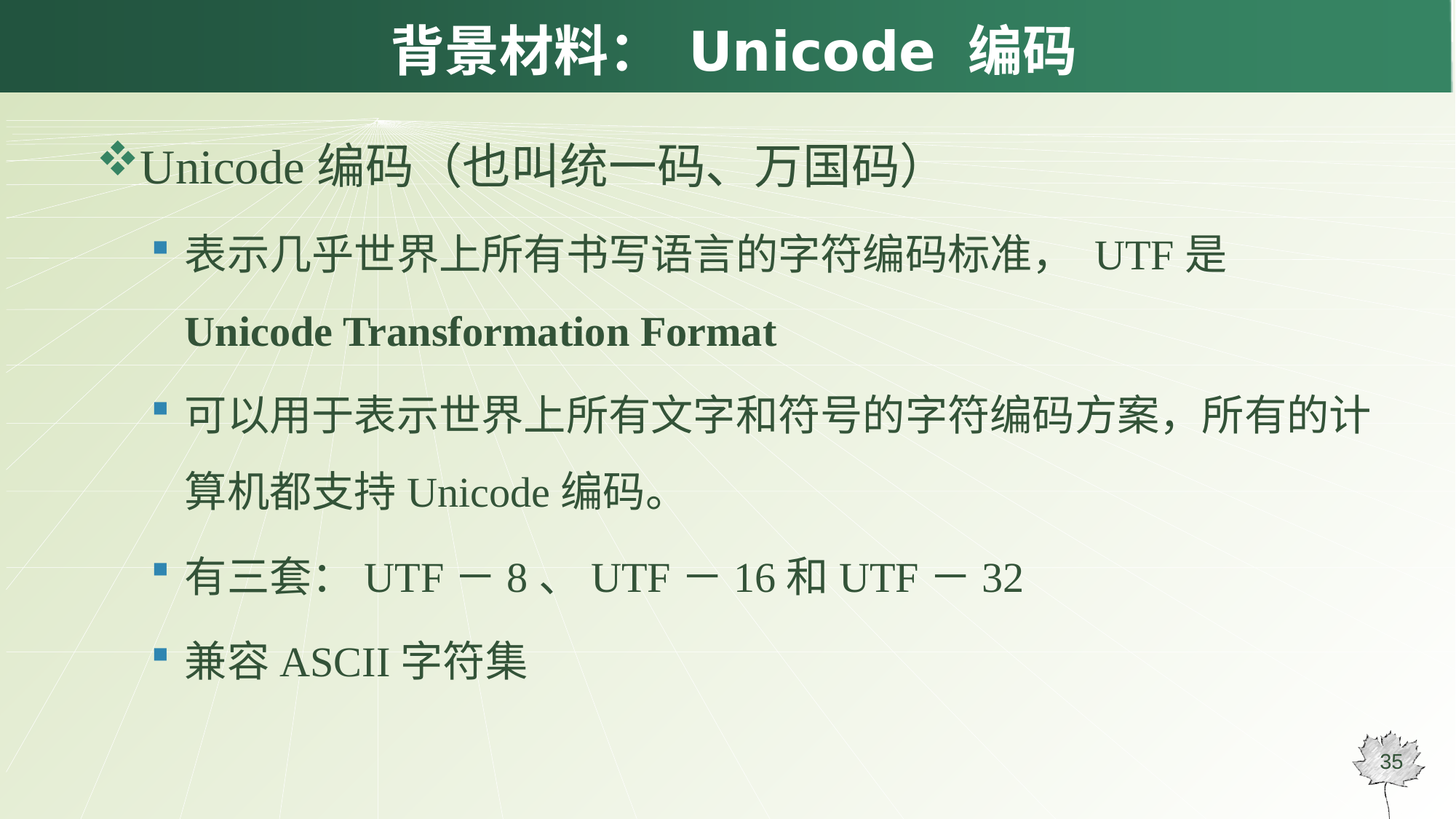

# 背景材料： Unicode 编码
Unicode编码（也叫统一码、万国码）
表示几乎世界上所有书写语言的字符编码标准， UTF是Unicode Transformation Format
可以用于表示世界上所有文字和符号的字符编码方案，所有的计算机都支持Unicode编码。
有三套：UTF－8、UTF－16和UTF－32
兼容ASCII字符集
35